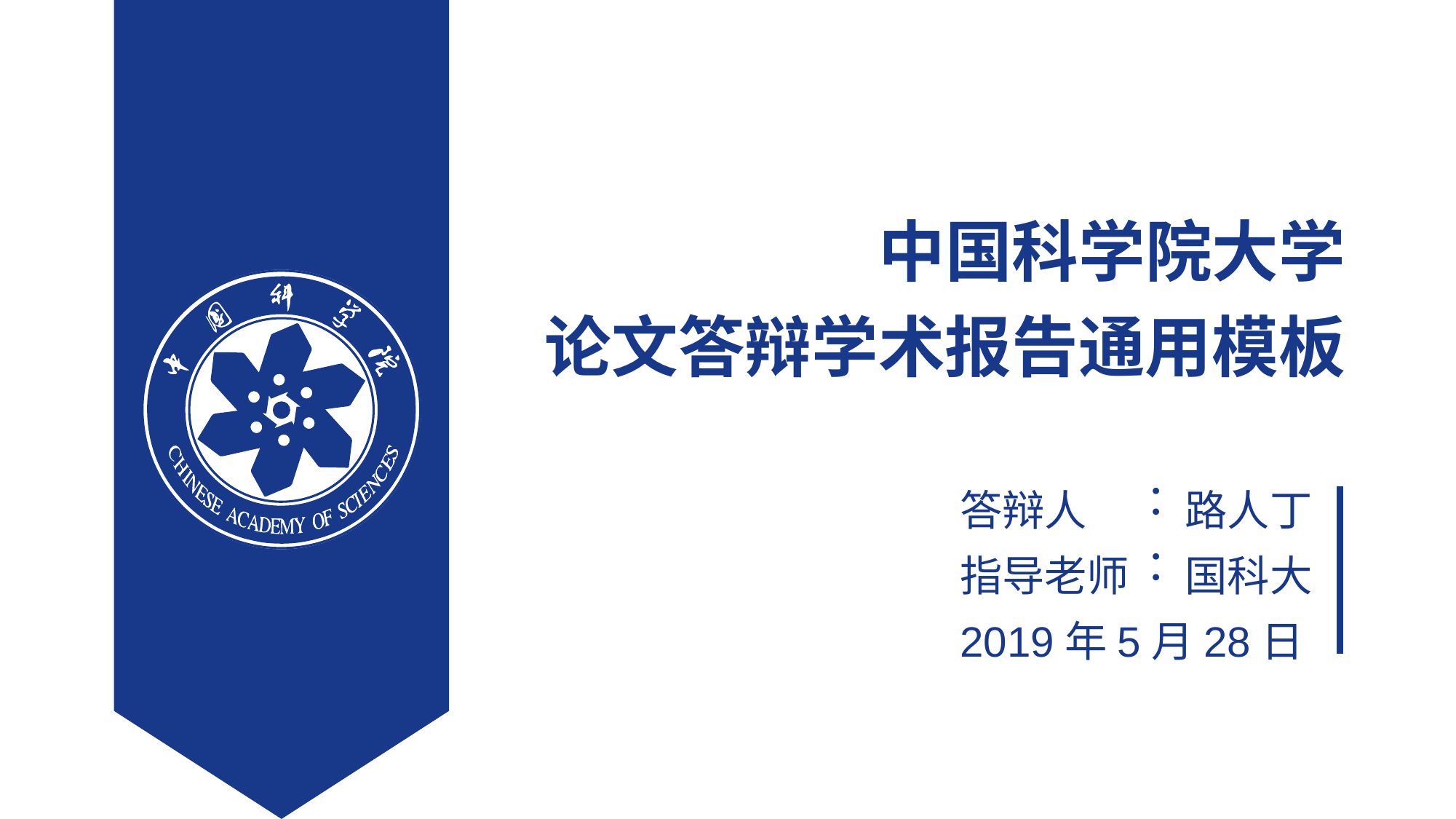

中国科学院大学
论文答辩学术报告通用模板
答辩人
路人丁
：
指导老师
国科大
：
2019年5月28日